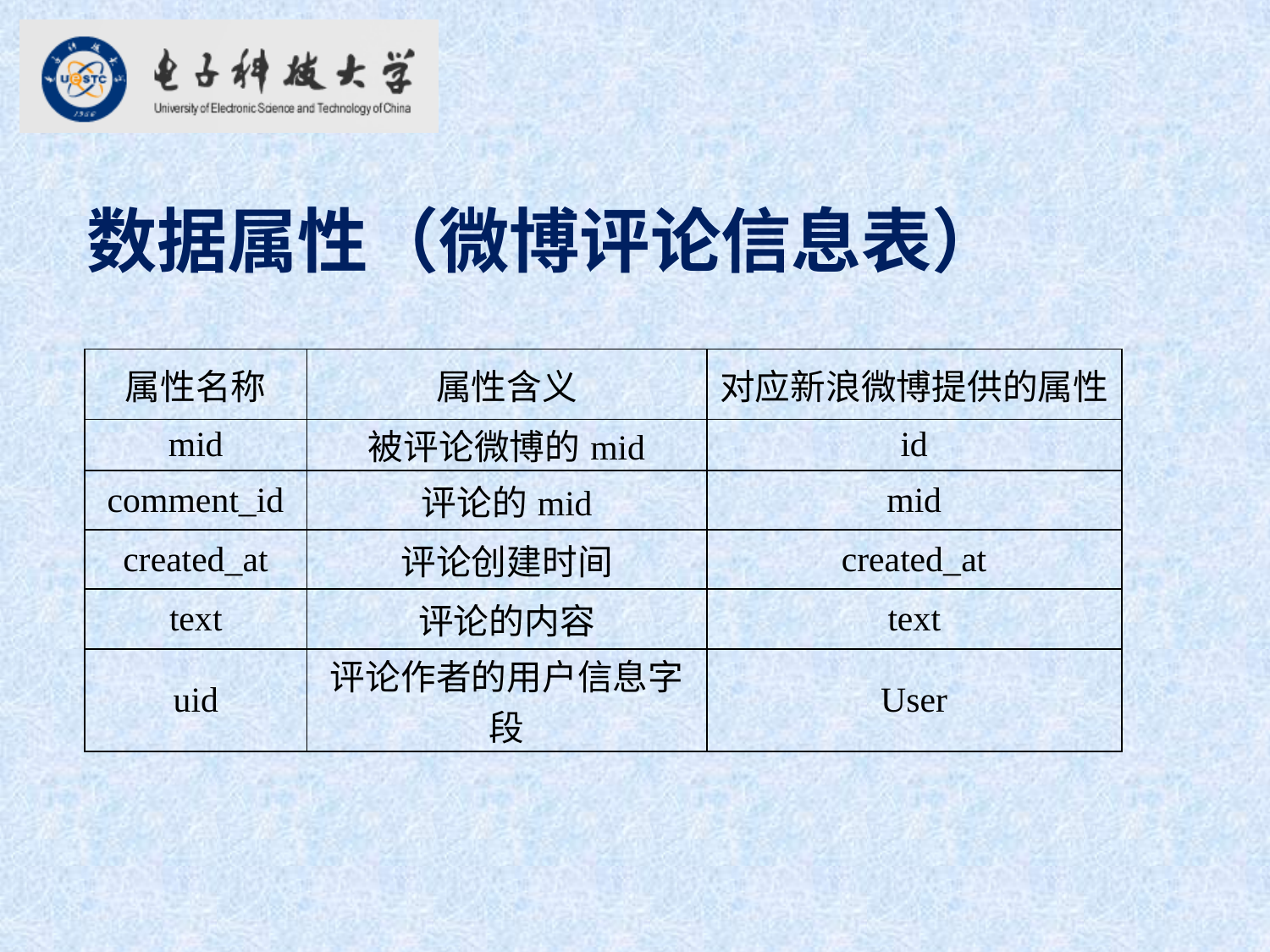

数据属性（微博评论信息表）
| 属性名称 | 属性含义 | 对应新浪微博提供的属性 |
| --- | --- | --- |
| mid | 被评论微博的mid | id |
| comment\_id | 评论的mid | mid |
| created\_at | 评论创建时间 | created\_at |
| text | 评论的内容 | text |
| uid | 评论作者的用户信息字段 | User |